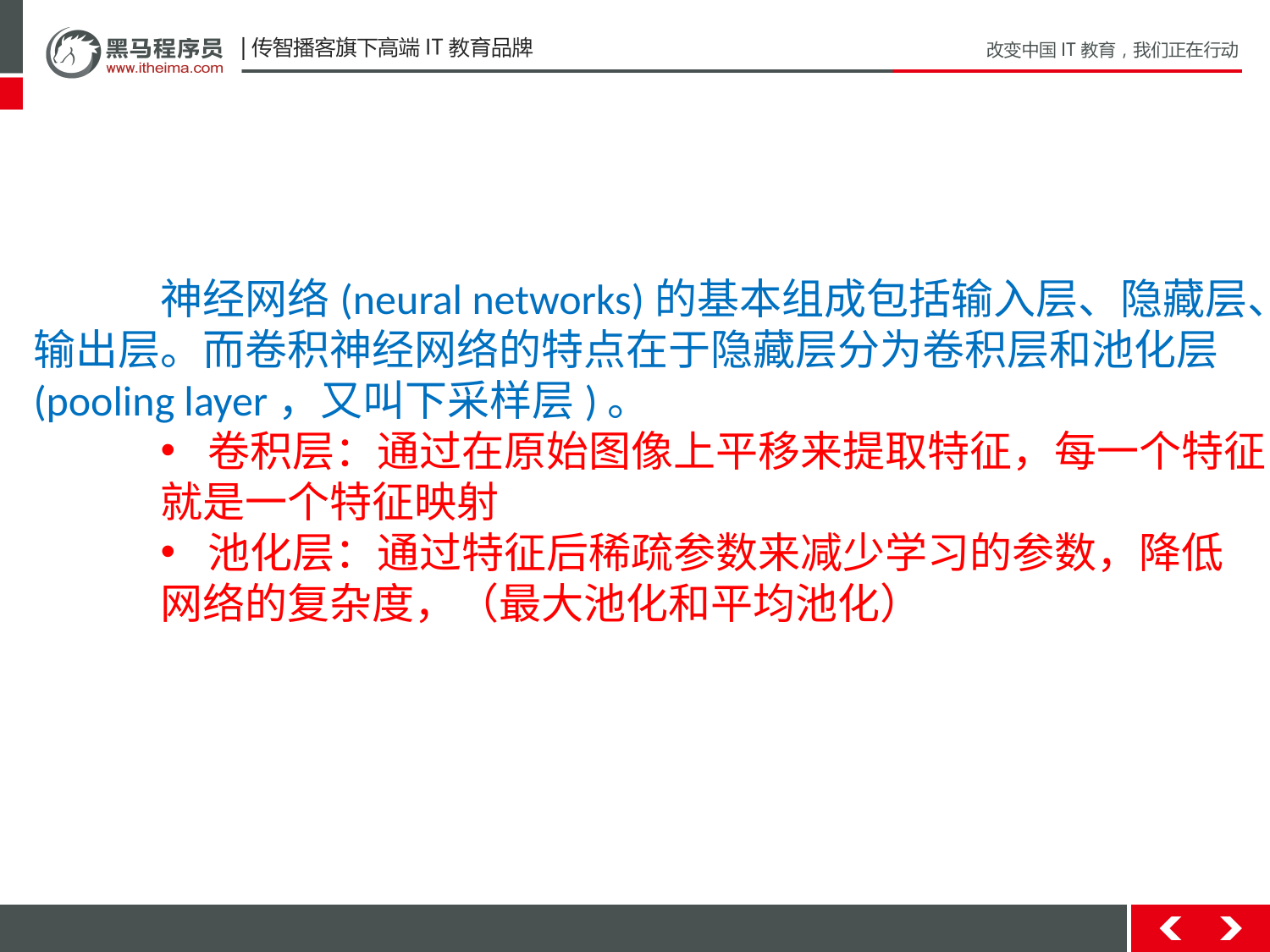

神经网络(neural networks)的基本组成包括输入层、隐藏层、
输出层。而卷积神经网络的特点在于隐藏层分为卷积层和池化层
(pooling layer，又叫下采样层)。
卷积层：通过在原始图像上平移来提取特征，每一个特征
就是一个特征映射
池化层：通过特征后稀疏参数来减少学习的参数，降低
网络的复杂度，（最大池化和平均池化）